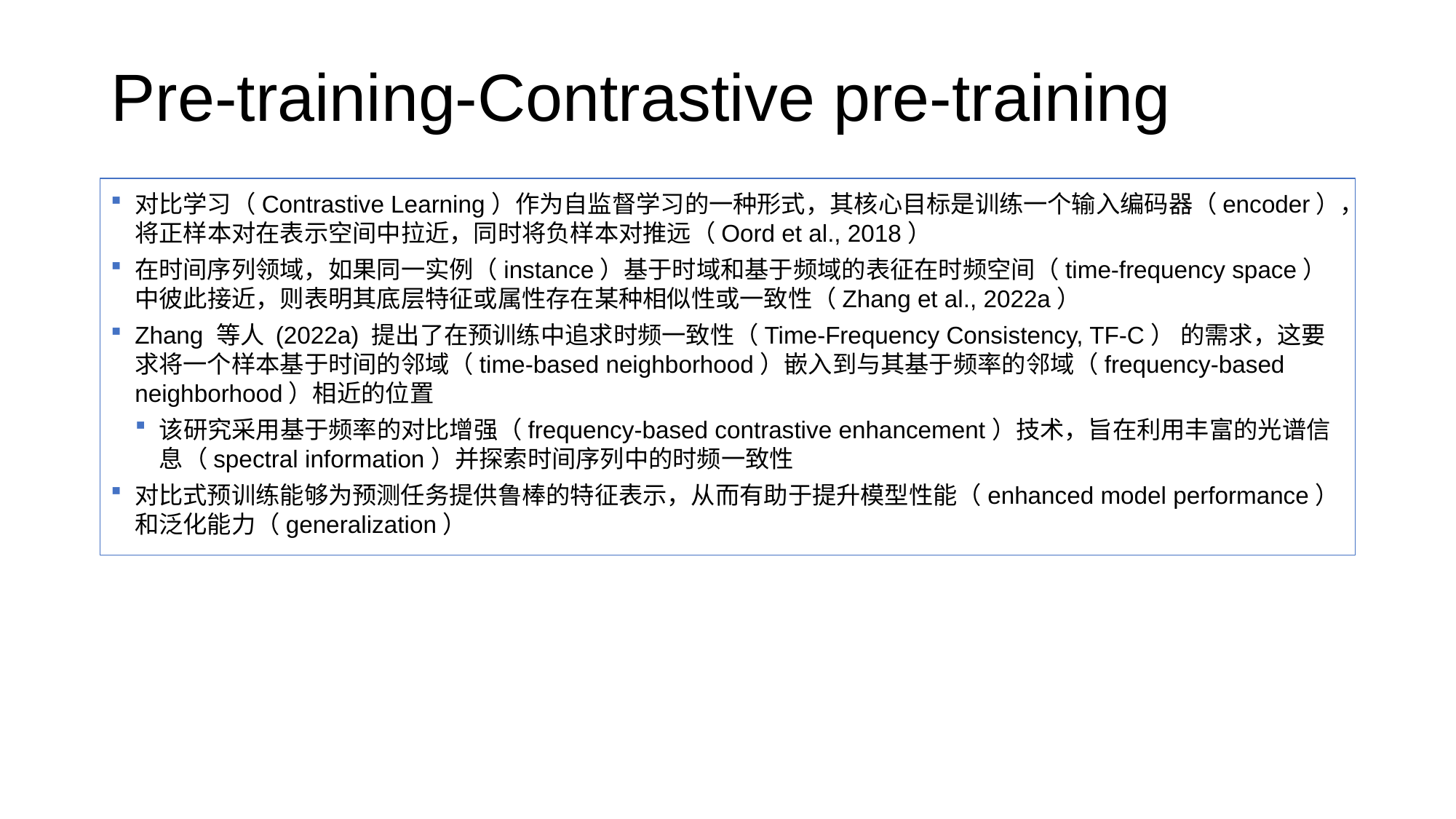

# Pre-training-Contrastive pre-training
对比学习（Contrastive Learning）作为自监督学习的一种形式，其核心目标是训练一个输入编码器（encoder），将正样本对在表示空间中拉近，同时将负样本对推远（Oord et al., 2018）
在时间序列领域，如果同一实例（instance）基于时域和基于频域的表征在时频空间（time-frequency space）中彼此接近，则表明其底层特征或属性存在某种相似性或一致性（Zhang et al., 2022a）
Zhang 等人 (2022a) 提出了在预训练中追求​​时频一致性（Time-Frequency Consistency, TF-C）​​ 的需求，这要求将一个样本基于时间的邻域（time-based neighborhood）嵌入到与其基于频率的邻域（frequency-based neighborhood）相近的位置
该研究采用基于频率的对比增强（frequency-based contrastive enhancement）技术，旨在利用丰富的​​光谱信息（spectral information）​​并探索时间序列中的时频一致性
对比式预训练能够为预测任务提供鲁棒的特征表示，从而有助于​​提升模型性能（enhanced model performance）​​ 和​​泛化能力（generalization）